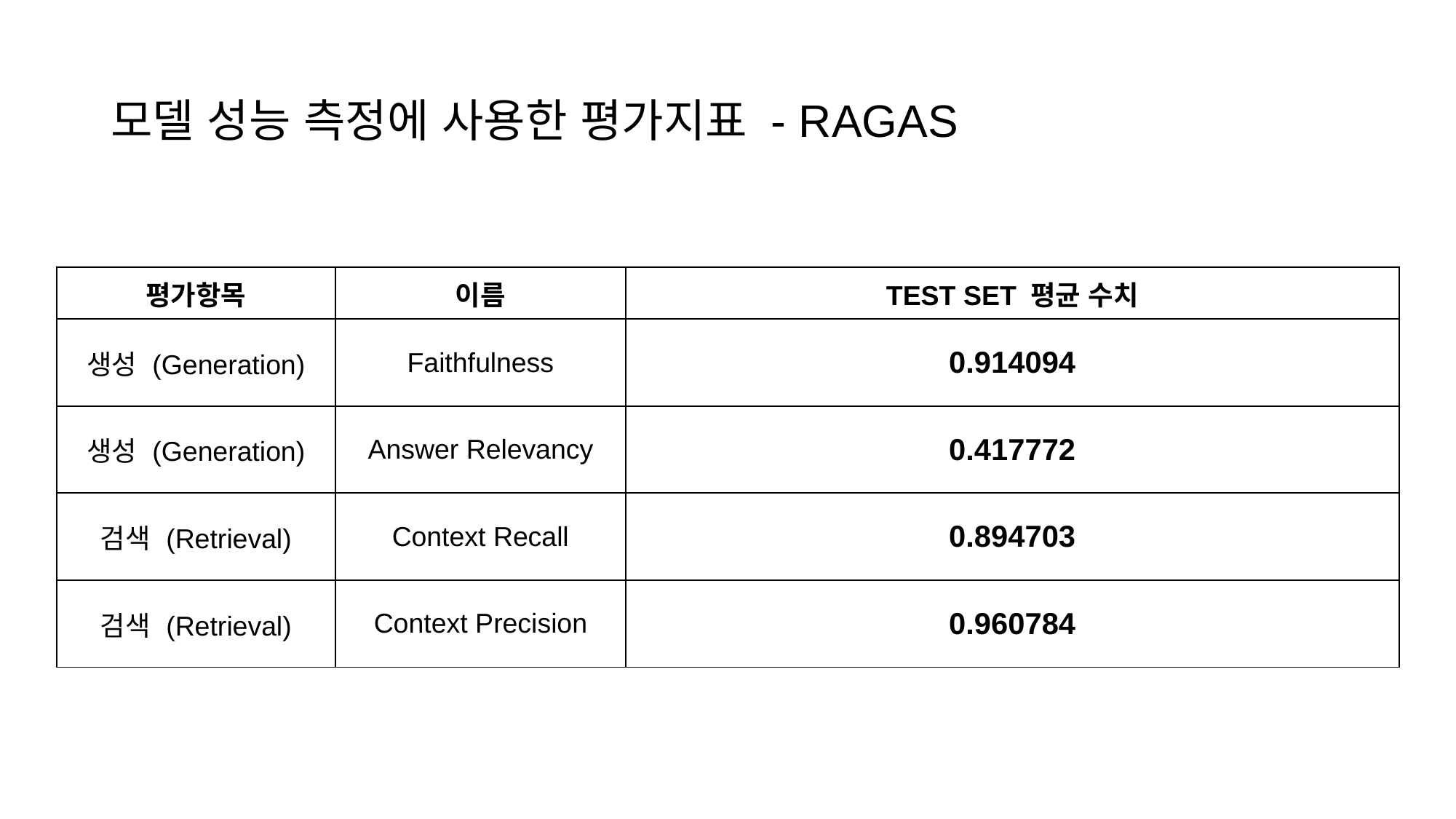

# 모델 성능 측정에 사용한 평가지표 - RAGAS
| 평가항목 | 이름 | TEST SET 평균 수치 |
| --- | --- | --- |
| 생성 (Generation) | Faithfulness | 0.914094 |
| 생성 (Generation) | Answer Relevancy | 0.417772 |
| 검색 (Retrieval) | Context Recall | 0.894703 |
| 검색 (Retrieval) | Context Precision | 0.960784 |